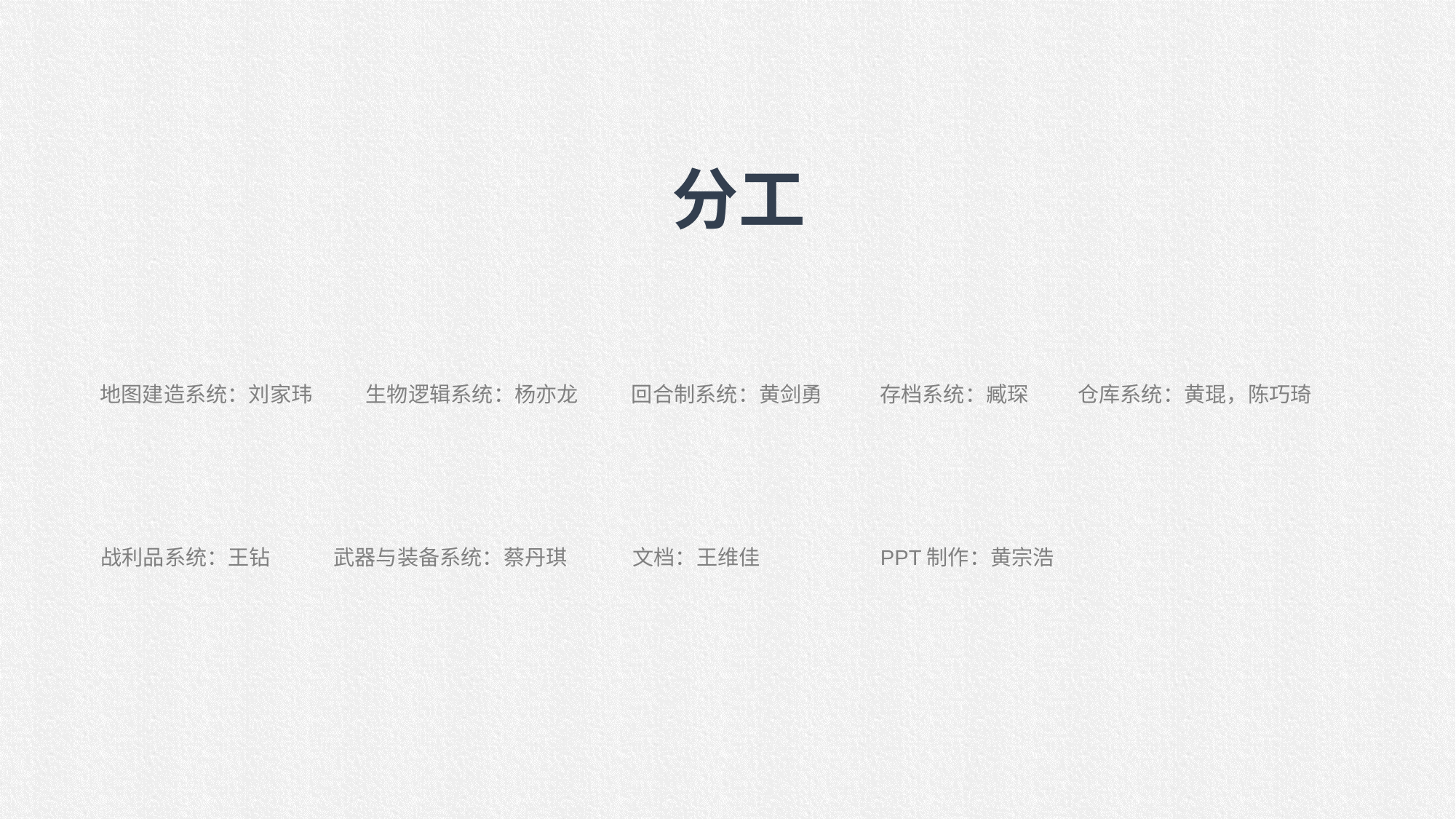

分工
地图建造系统：刘家玮
生物逻辑系统：杨亦龙
存档系统：臧琛
仓库系统：黄琨，陈巧琦
武器与装备系统：蔡丹琪
PPT制作：黄宗浩
战利品系统：王钻
文档：王维佳
回合制系统：黄剑勇